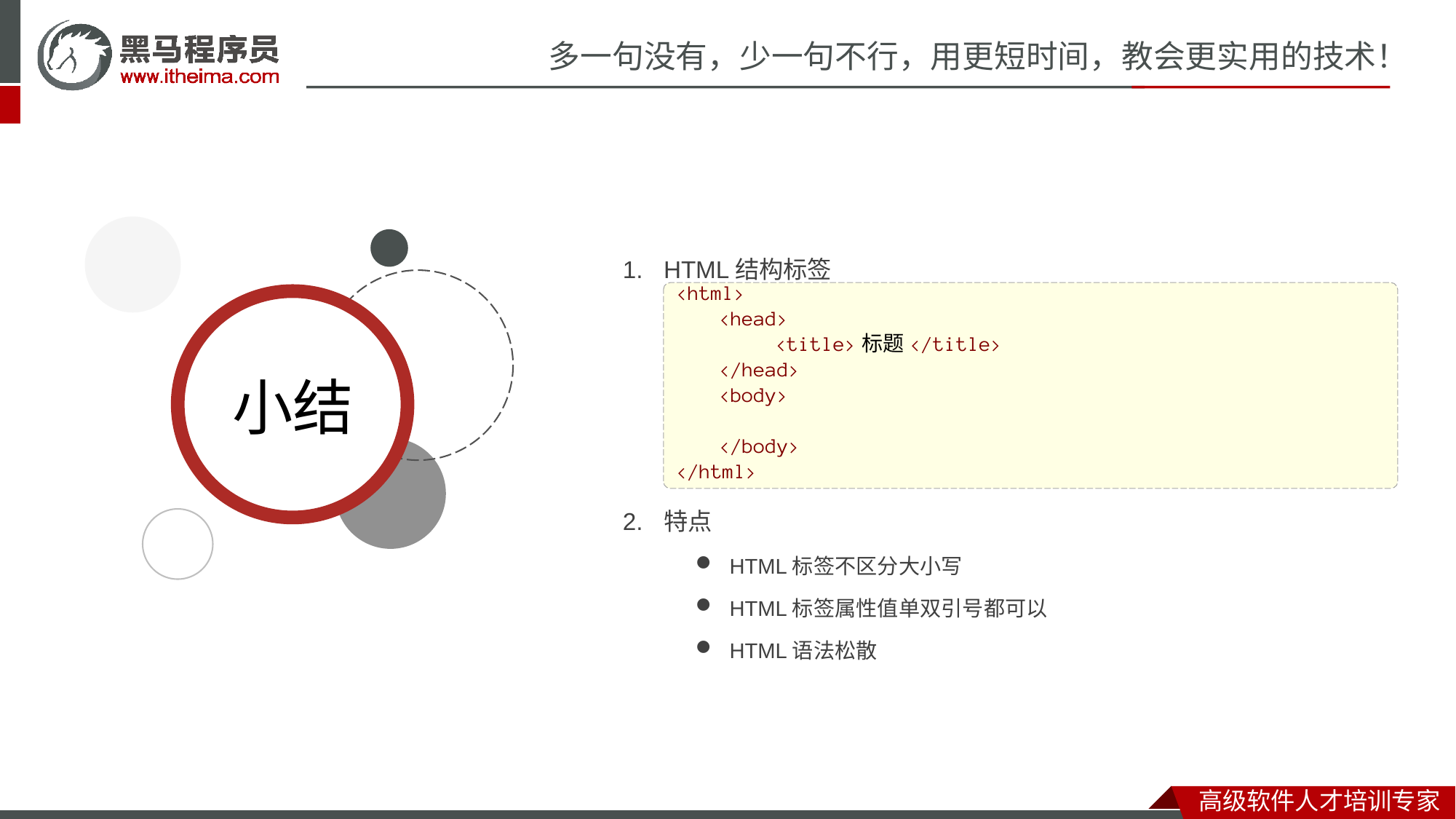

HTML结构标签

特点
HTML标签不区分大小写
HTML标签属性值单双引号都可以
HTML语法松散
<html>
	<head>
		   <title>标题</title>
	</head>
	<body>

	</body>
</html>